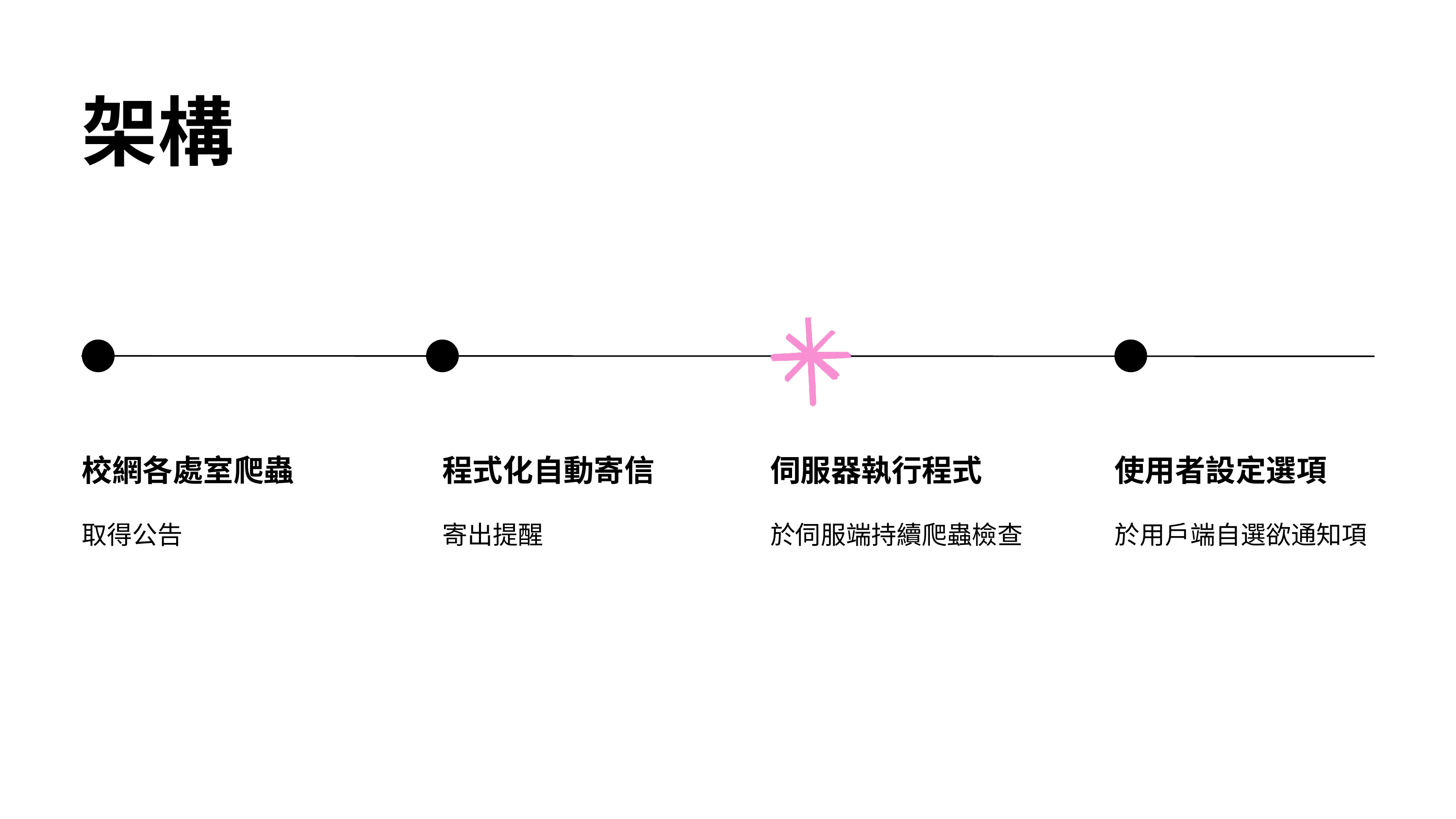

架構

校網各處室爬蟲
程式化自動寄信
伺服器執行程式
使用者設定選項
取得公告
寄出提醒
於伺服端持續爬蟲檢查
於用戶端自選欲通知項